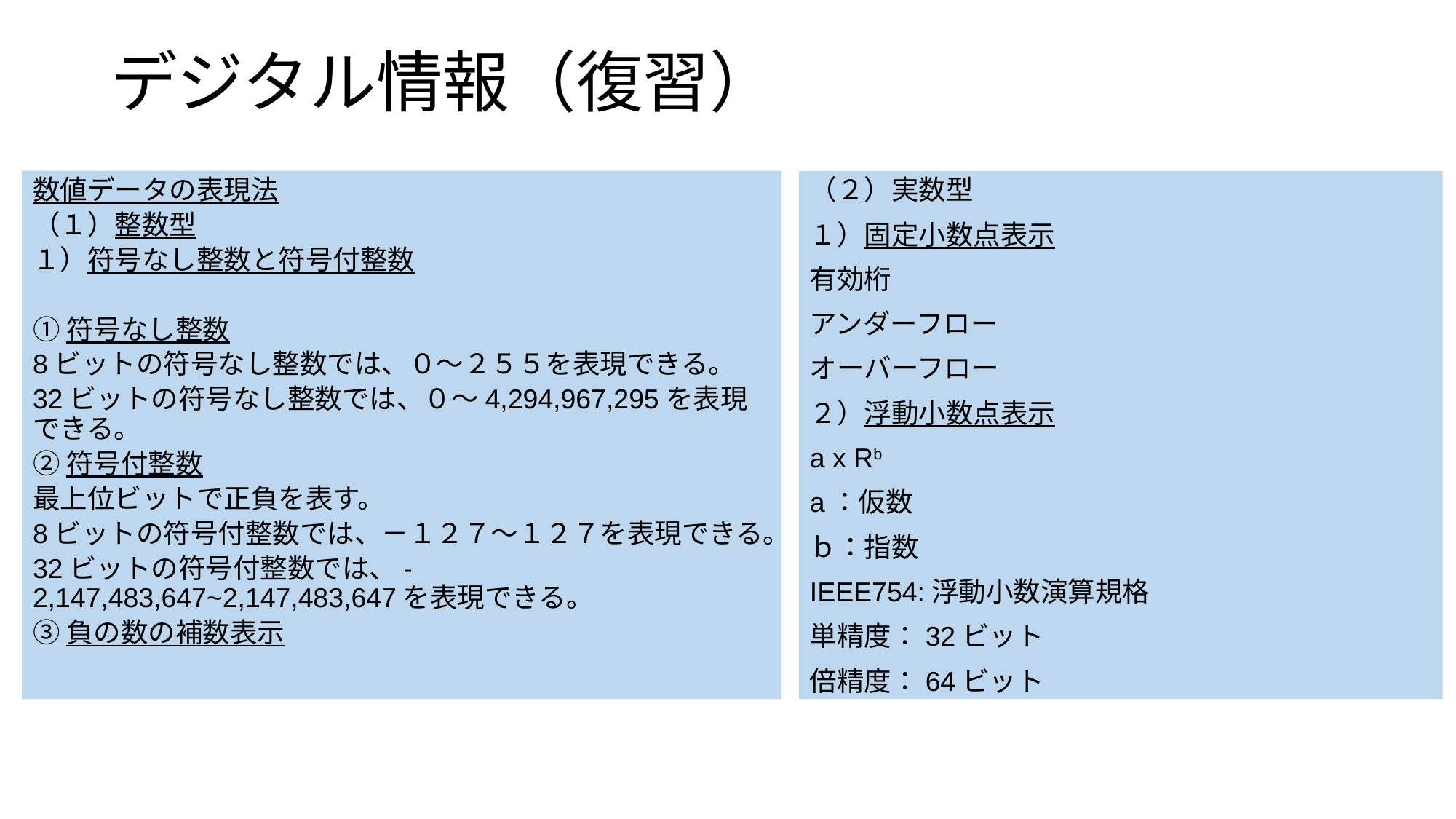

デジタル情報（復習）
数値データの表現法
（１）整数型
１）符号なし整数と符号付整数

①符号なし整数
8ビットの符号なし整数では、０～２５５を表現できる。
32ビットの符号なし整数では、０～4,294,967,295を表現できる。
②符号付整数
最上位ビットで正負を表す。
8ビットの符号付整数では、－１２７～１２７を表現できる。
32ビットの符号付整数では、-2,147,483,647~2,147,483,647を表現できる。
③負の数の補数表示
（２）実数型
１）固定小数点表示
有効桁
アンダーフロー
オーバーフロー
２）浮動小数点表示
a x Rb
a：仮数
ｂ：指数
IEEE754:浮動小数演算規格
単精度：32ビット
倍精度：64ビット